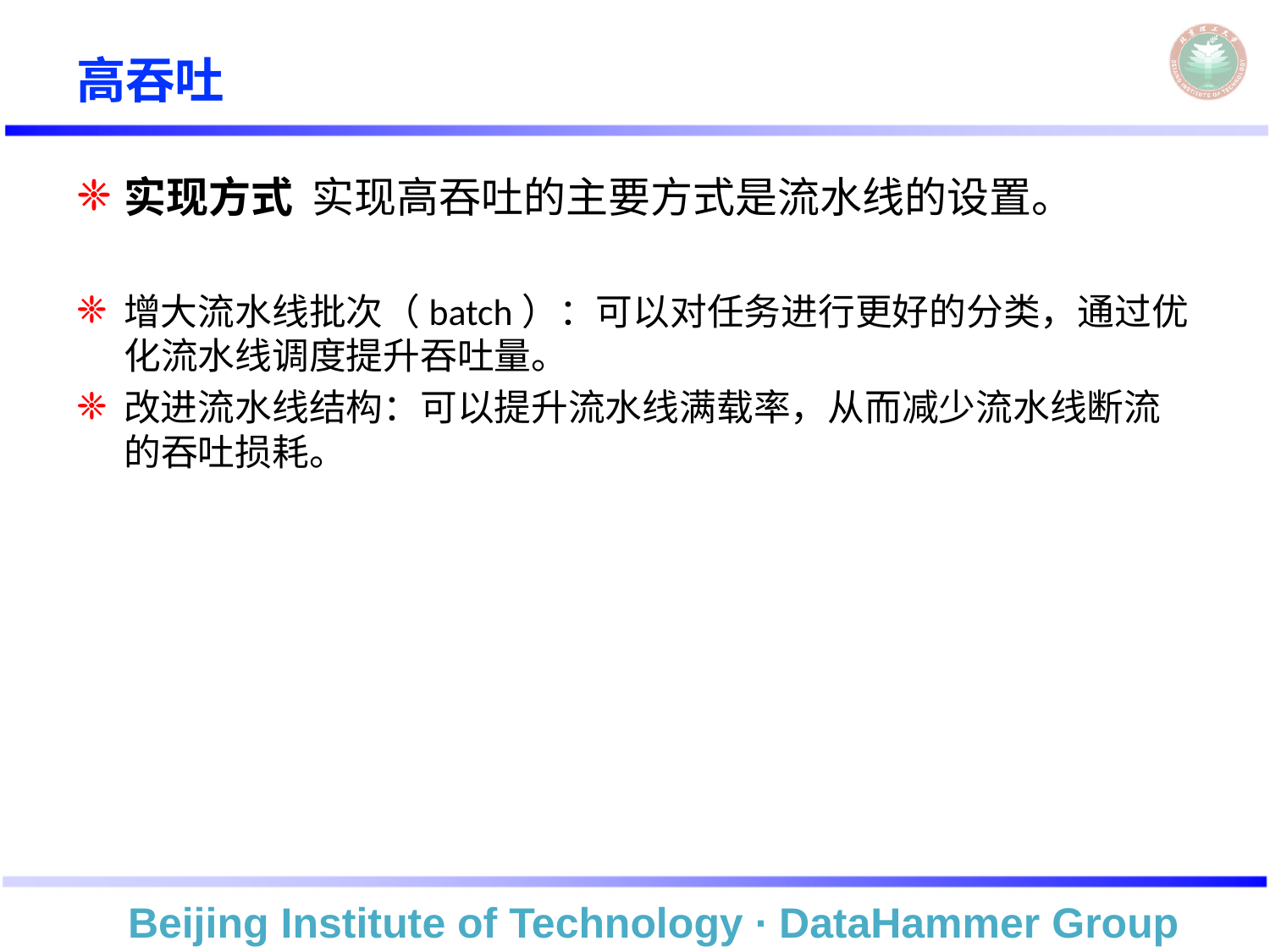

# 高吞吐
实现方式  实现高吞吐的主要方式是流水线的设置。

增大流水线批次（batch）：可以对任务进行更好的分类，通过优化流水线调度提升吞吐量。
改进流水线结构：可以提升流水线满载率，从而减少流水线断流的吞吐损耗。